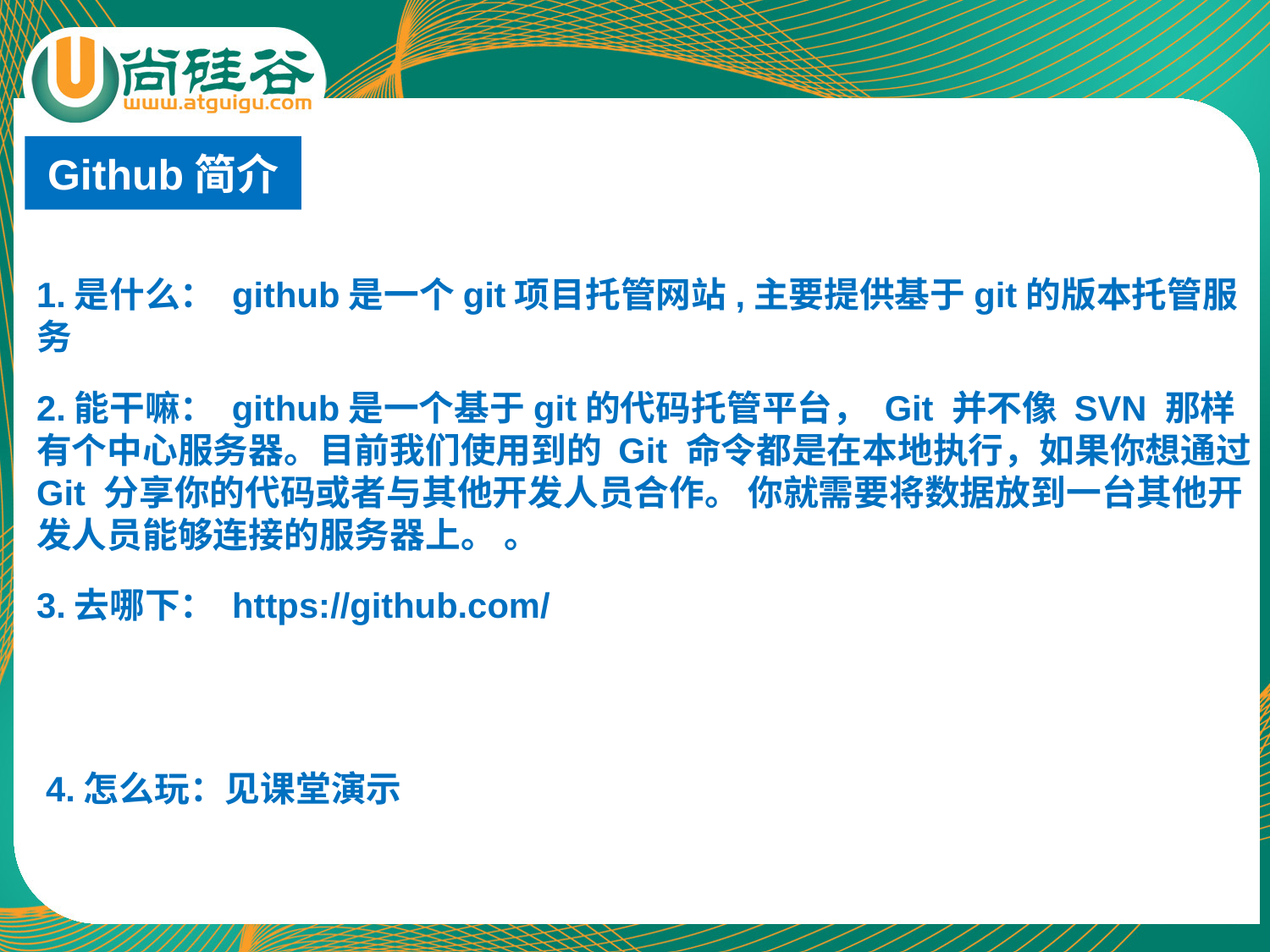

Github简介
1.是什么： github是一个git项目托管网站,主要提供基于git的版本托管服务
2.能干嘛： github是一个基于git的代码托管平台， Git 并不像 SVN 那样有个中心服务器。目前我们使用到的 Git 命令都是在本地执行，如果你想通过 Git 分享你的代码或者与其他开发人员合作。 你就需要将数据放到一台其他开发人员能够连接的服务器上。 。
3.去哪下： https://github.com/
4.怎么玩：见课堂演示